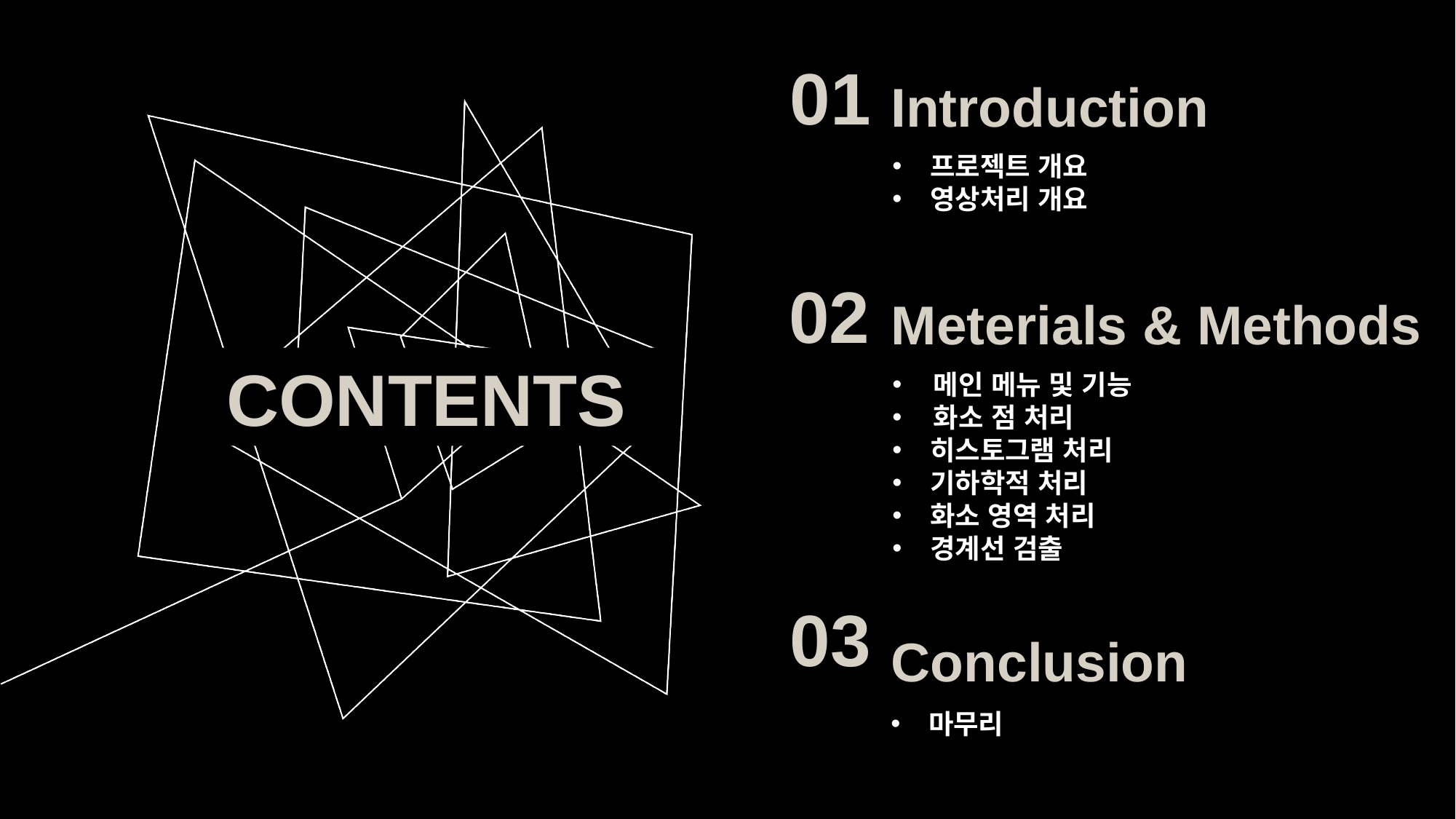

01

Introduction
프로젝트 개요
영상처리 개요
02

Meterials & Methods
CONTENTS
메인 메뉴 및 기능
화소 점 처리
히스토그램 처리
기하학적 처리
화소 영역 처리
경계선 검출

03

Conclusion
마무리